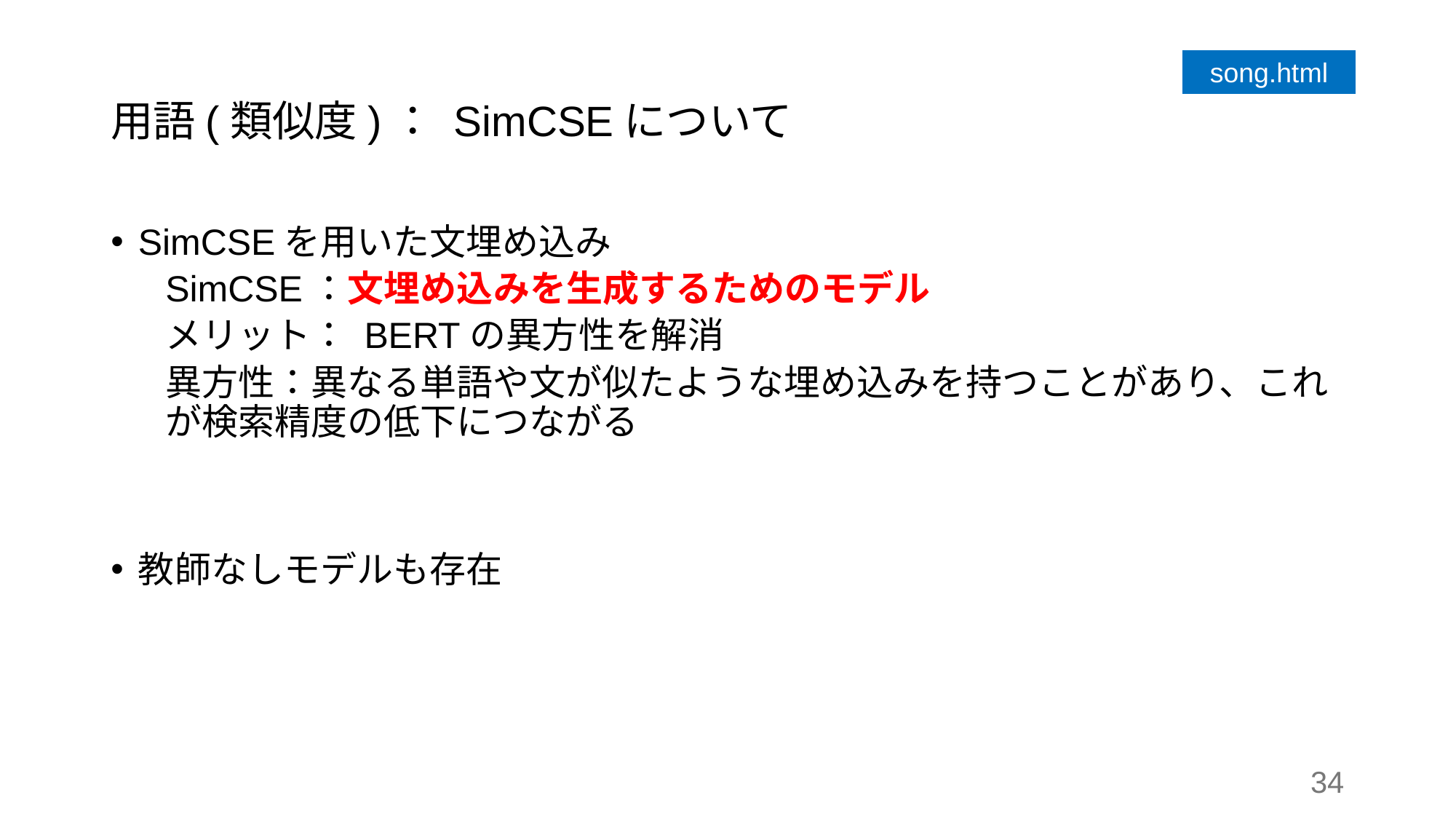

# 用語(類似度)： SimCSEについて
song.html
SimCSEを用いた文埋め込み
SimCSE：文埋め込みを生成するためのモデル
メリット： BERTの異方性を解消
異方性：異なる単語や文が似たような埋め込みを持つことがあり、これが検索精度の低下につながる

教師なしモデルも存在

34